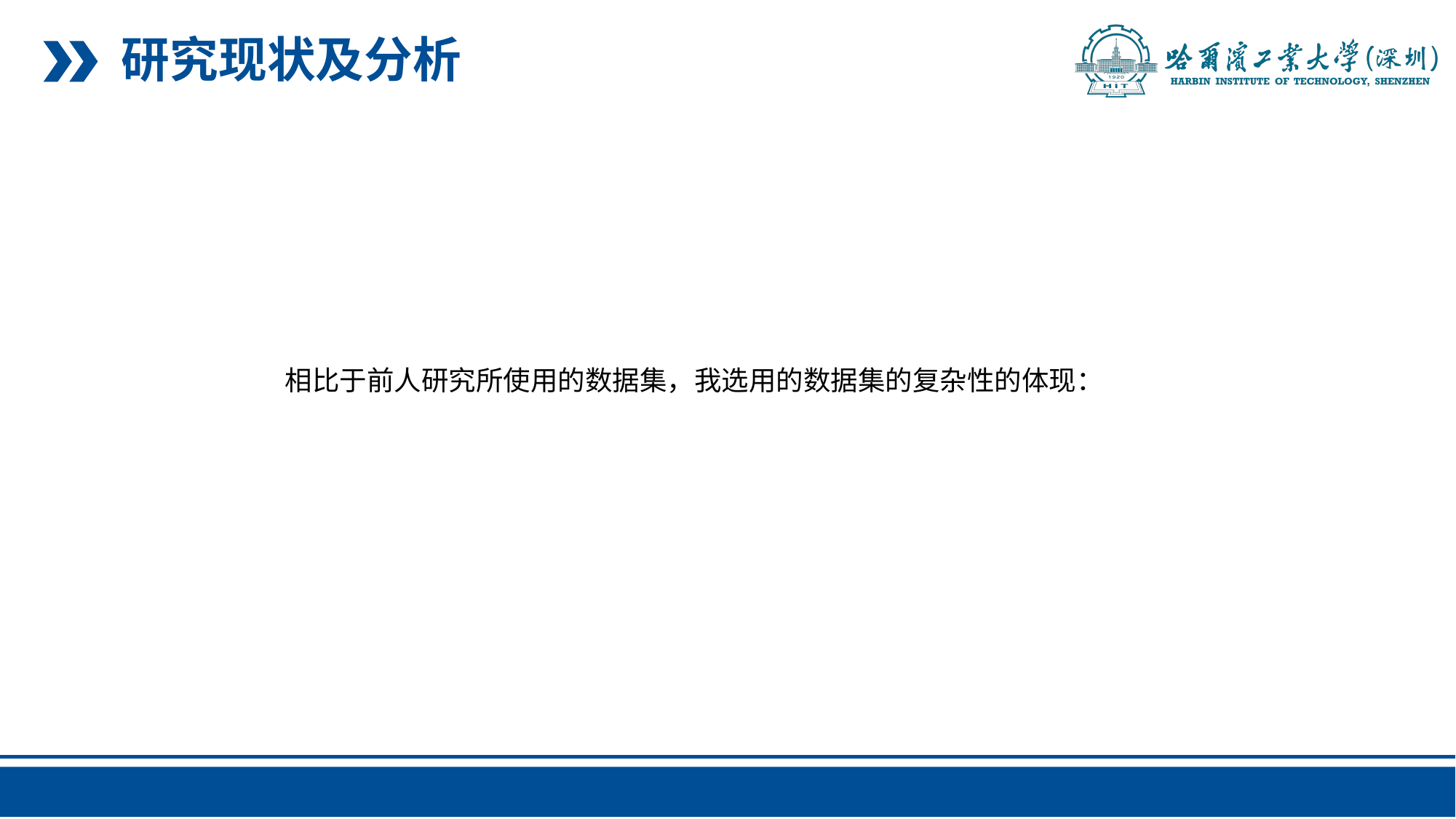

研究现状及分析
相比于前人研究所使用的数据集，我选用的数据集的复杂性的体现：